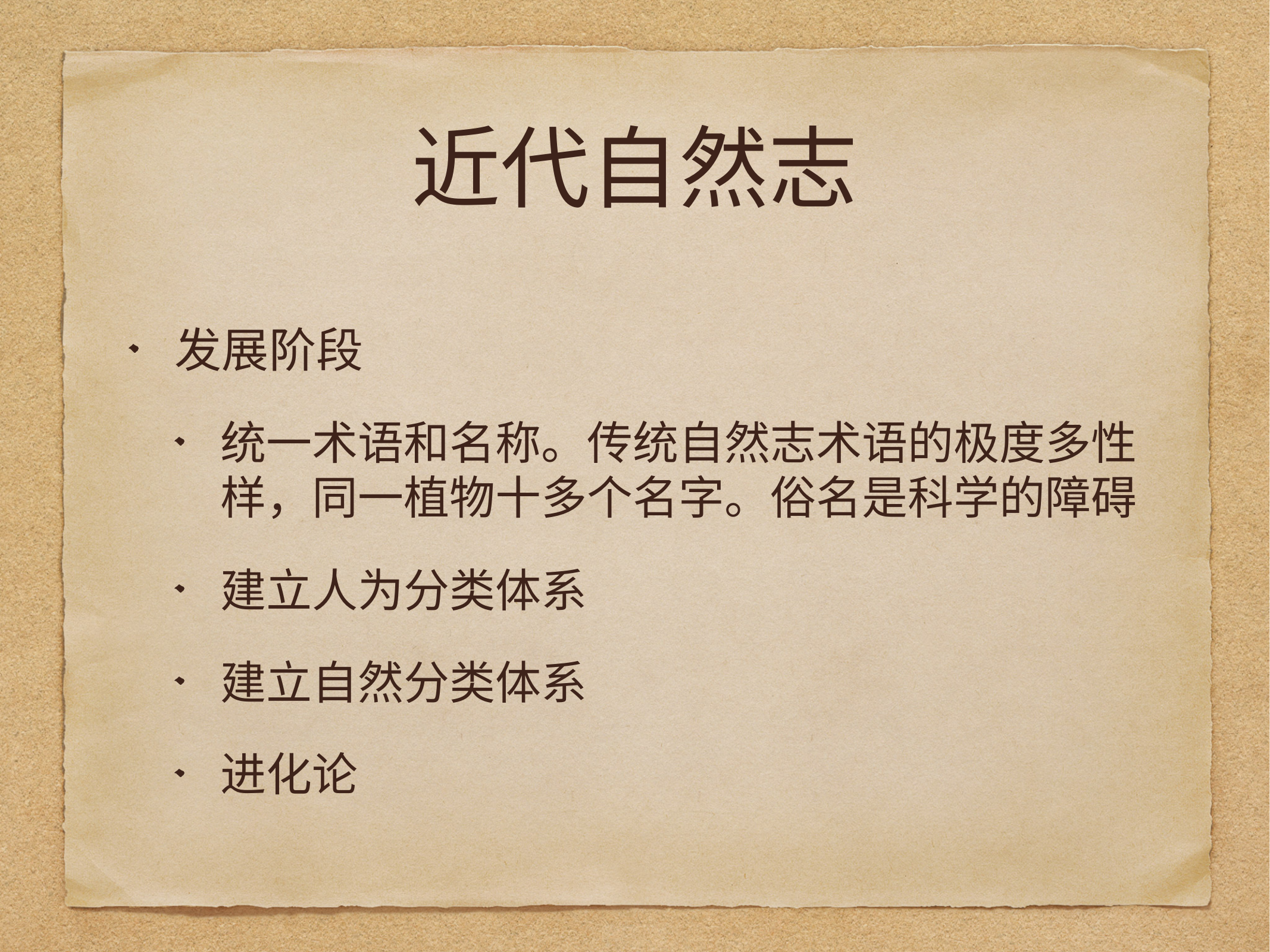

# 近代自然志
发展阶段
统一术语和名称。传统自然志术语的极度多性样，同一植物十多个名字。俗名是科学的障碍
建立人为分类体系
建立自然分类体系
进化论